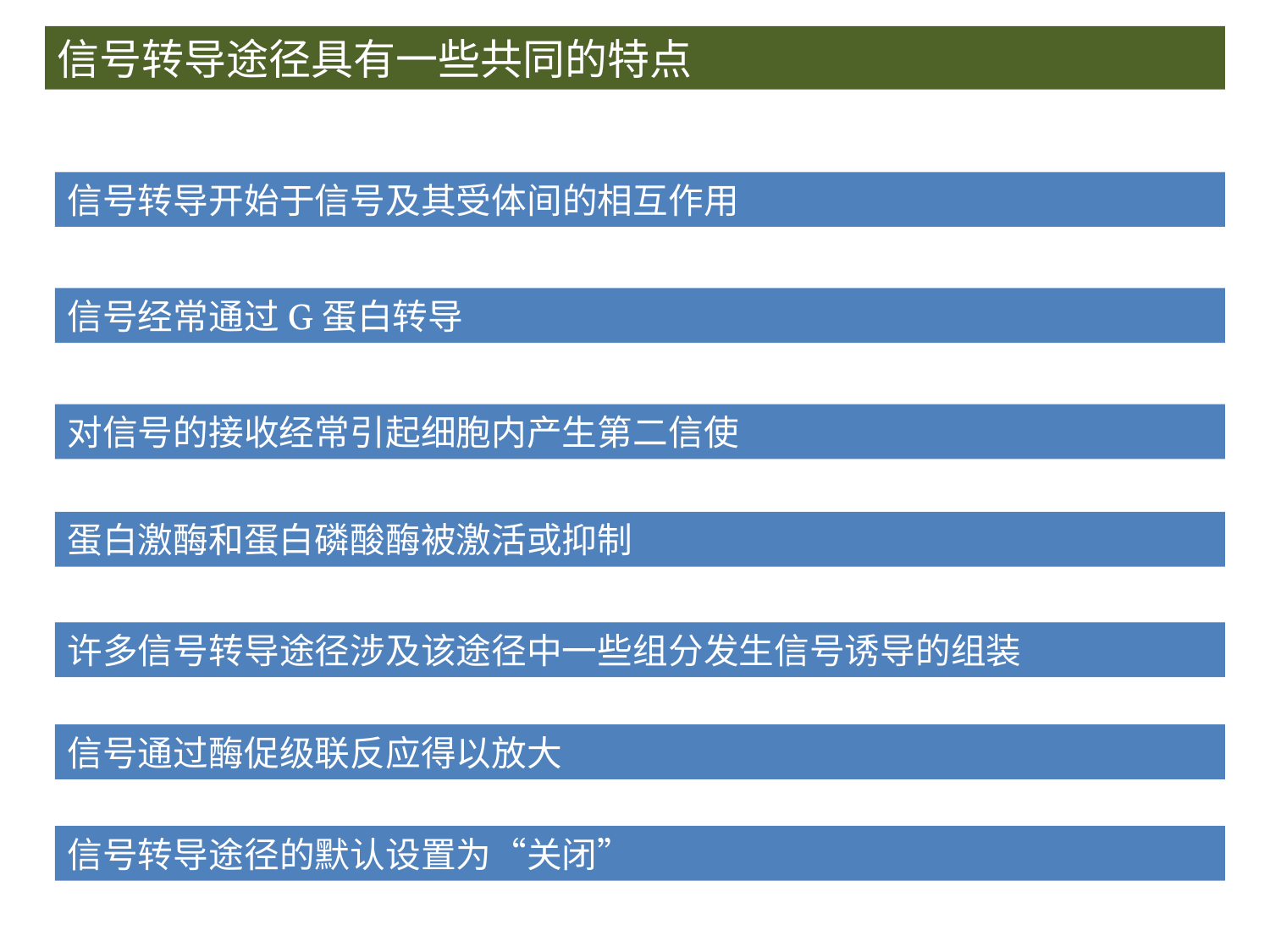

信号转导途径具有一些共同的特点
信号转导开始于信号及其受体间的相互作用
信号经常通过G蛋白转导
对信号的接收经常引起细胞内产生第二信使
蛋白激酶和蛋白磷酸酶被激活或抑制
许多信号转导途径涉及该途径中一些组分发生信号诱导的组装
信号通过酶促级联反应得以放大
信号转导途径的默认设置为“关闭”